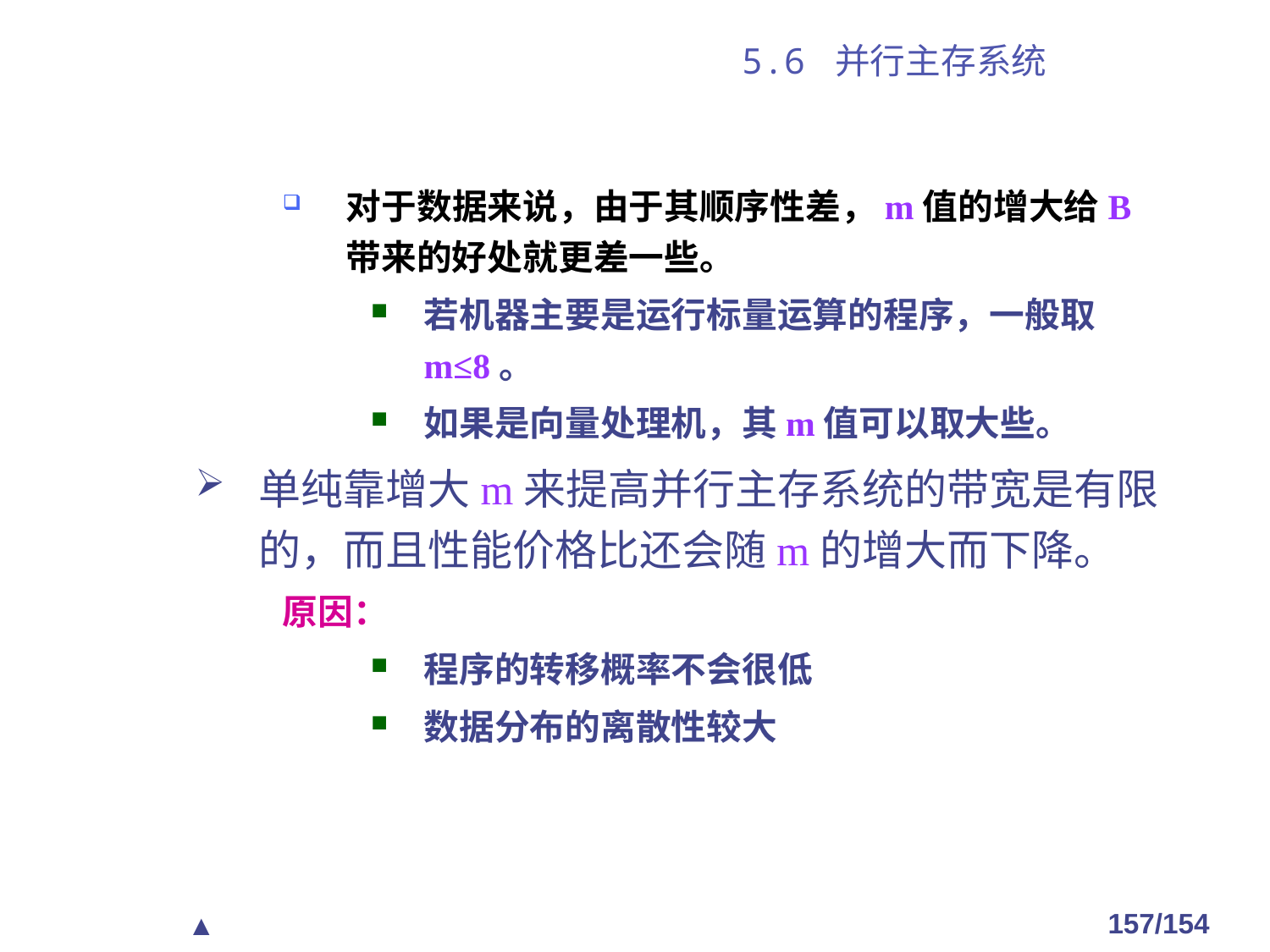

# 5.6 并行主存系统
对于数据来说，由于其顺序性差，m值的增大给B带来的好处就更差一些。
若机器主要是运行标量运算的程序，一般取m≤8。
如果是向量处理机，其m值可以取大些。
单纯靠增大m来提高并行主存系统的带宽是有限的，而且性能价格比还会随m的增大而下降。
原因：
程序的转移概率不会很低
数据分布的离散性较大